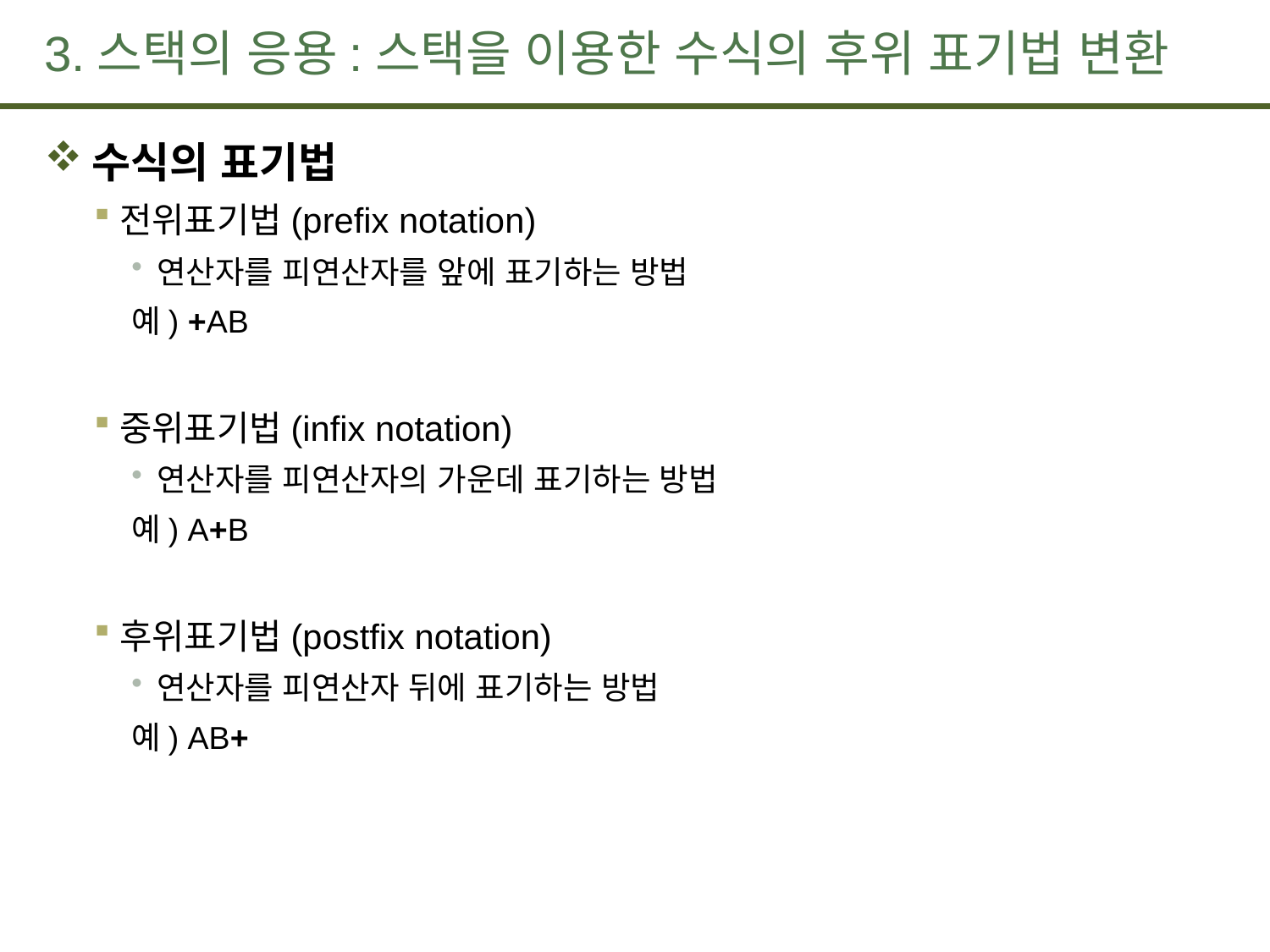

# 3.스택의 응용:스택을 이용한 수식의 후위 표기법 변환
수식의 표기법
전위표기법(prefix notation)
연산자를 피연산자를 앞에 표기하는 방법
예) +AB

중위표기법(infix notation)
연산자를 피연산자의 가운데 표기하는 방법
예) A+B

후위표기법(postfix notation)
연산자를 피연산자 뒤에 표기하는 방법
예) AB+